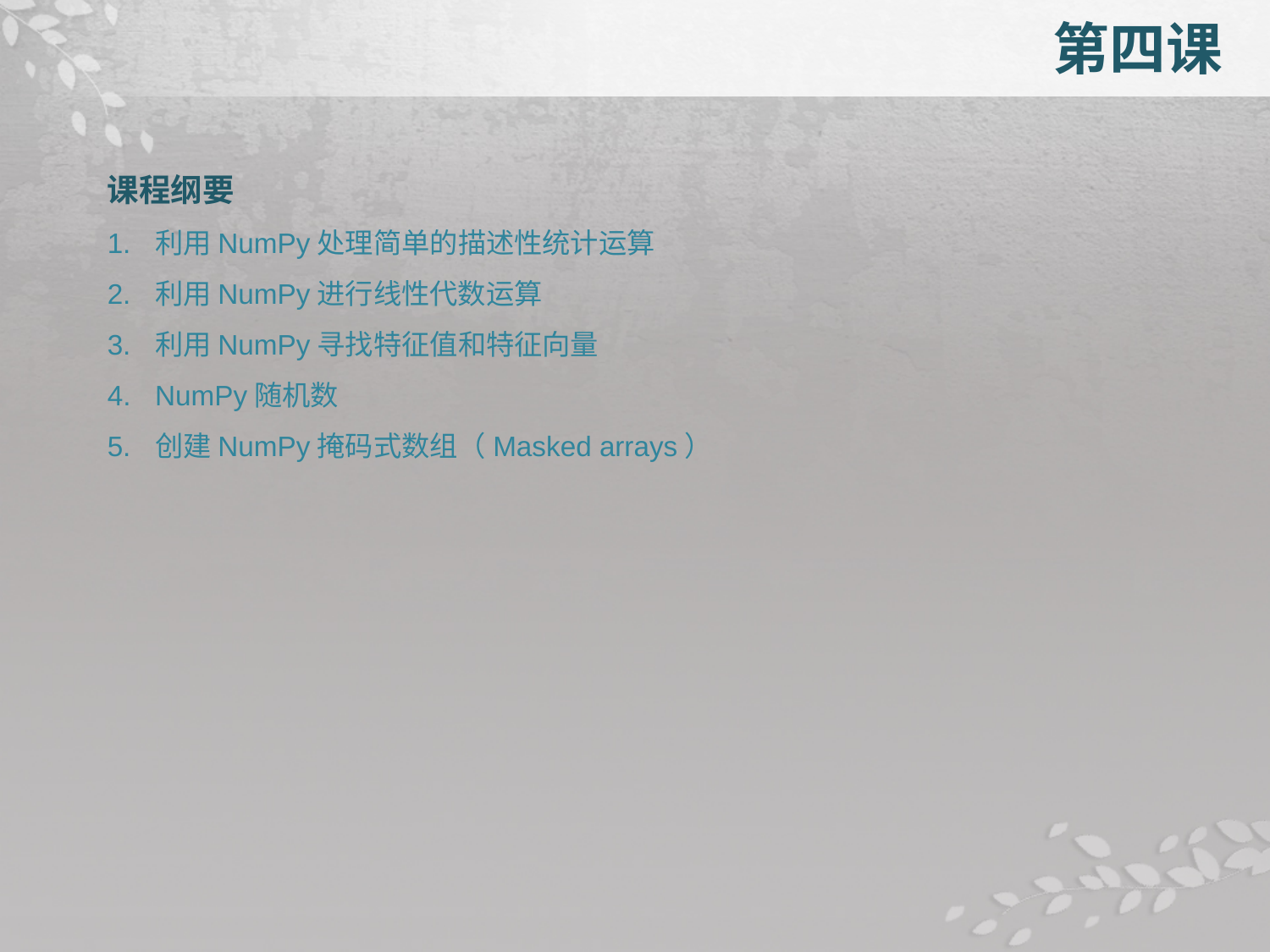

第四课
课程纲要
利用NumPy处理简单的描述性统计运算
利用NumPy进行线性代数运算
利用NumPy寻找特征值和特征向量
NumPy随机数
创建NumPy掩码式数组（Masked arrays）